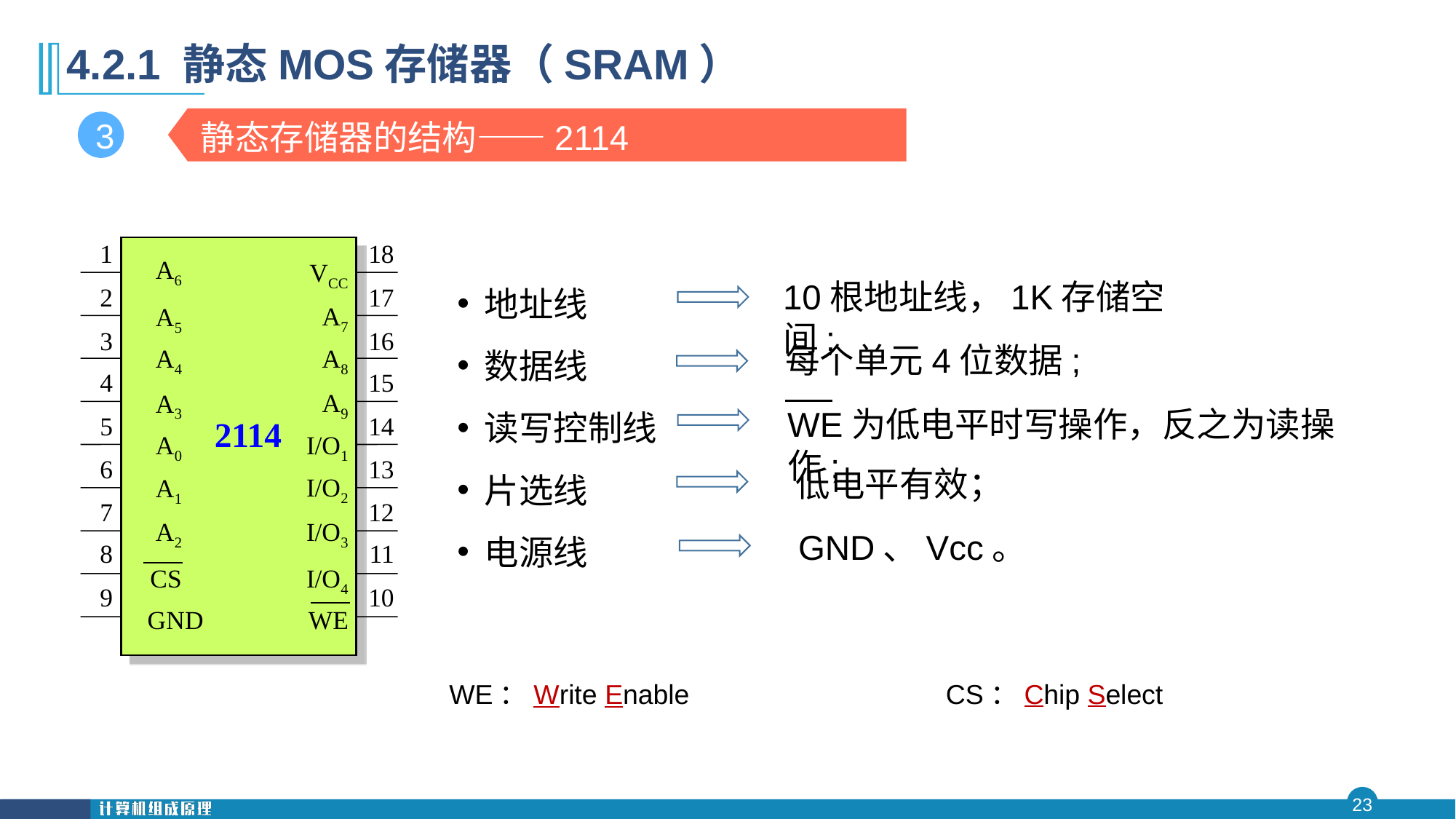

# 4.2.1 静态MOS存储器（SRAM）

静态存储器的结构——2114
3
1

18
A6
A6
VCC
A7
A8
A9
I/O1
I/O2
I/O3
I/O4

WE

2
17
A5

3
16
A4

4
15
A3

5
14
2114
A0

13
6
A1

7
12
A2

8
11
CS

9
10
GND

地址线
数据线
读写控制线
片选线
电源线
10根地址线，1K存储空间;

每个单元4位数据;

WE为低电平时写操作，反之为读操作;

低电平有效；

GND、Vcc。

CS：Chip Select
WE：Write Enable